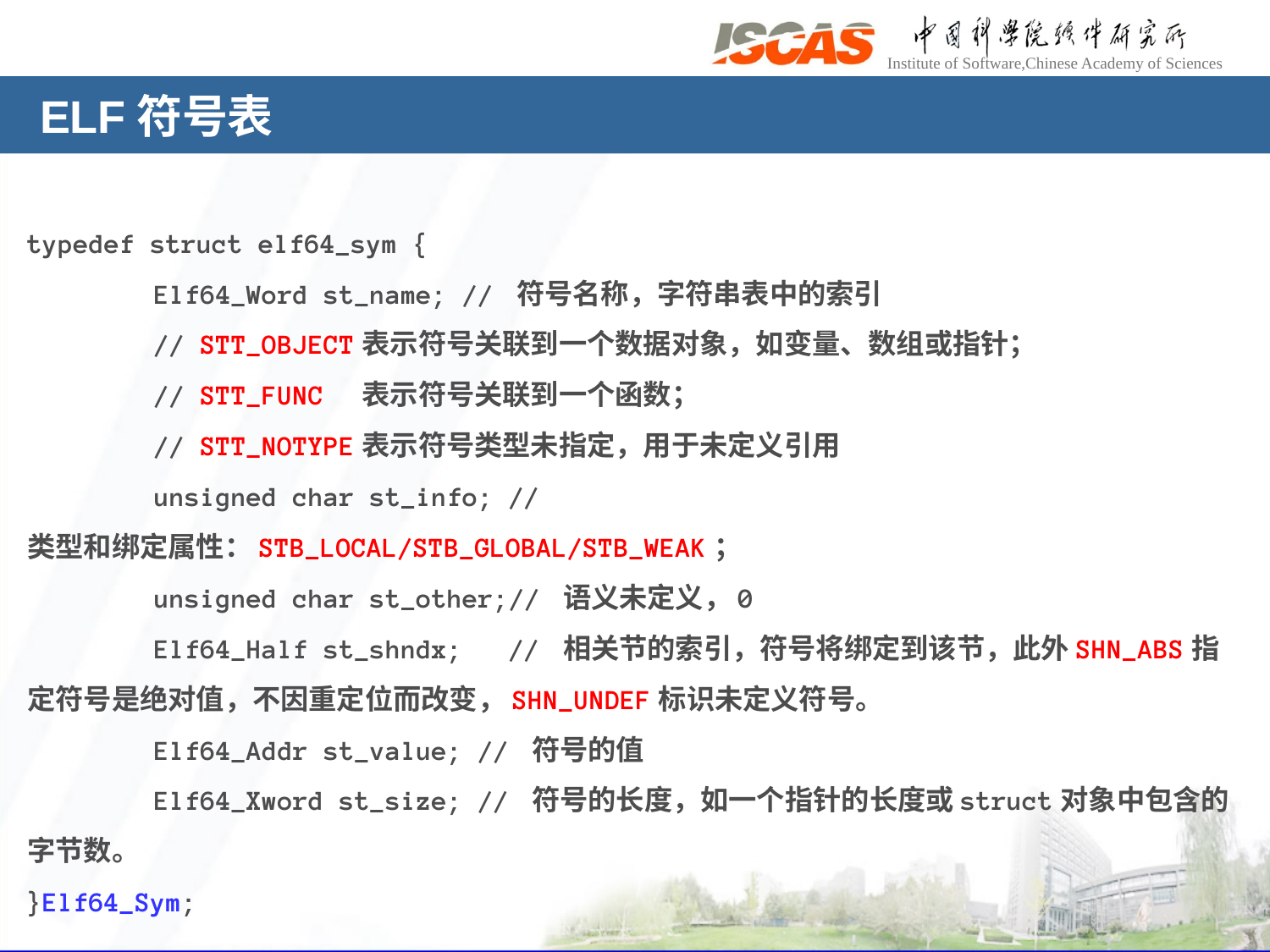

# ELF符号表
typedef struct elf64_sym {
	Elf64_Word st_name; // 符号名称，字符串表中的索引
	// STT_OBJECT表示符号关联到一个数据对象，如变量、数组或指针；
	// STT_FUNC  表示符号关联到一个函数；
	// STT_NOTYPE表示符号类型未指定，用于未定义引用
	unsigned char st_info; // 类型和绑定属性：STB_LOCAL/STB_GLOBAL/STB_WEAK；
	unsigned char st_other;// 语义未定义，0
	Elf64_Half st_shndx;   // 相关节的索引，符号将绑定到该节，此外SHN_ABS指定符号是绝对值，不因重定位而改变，SHN_UNDEF标识未定义符号。
	Elf64_Addr st_value; // 符号的值
	Elf64_Xword st_size; // 符号的长度，如一个指针的长度或struct对象中包含的字节数。
}Elf64_Sym;